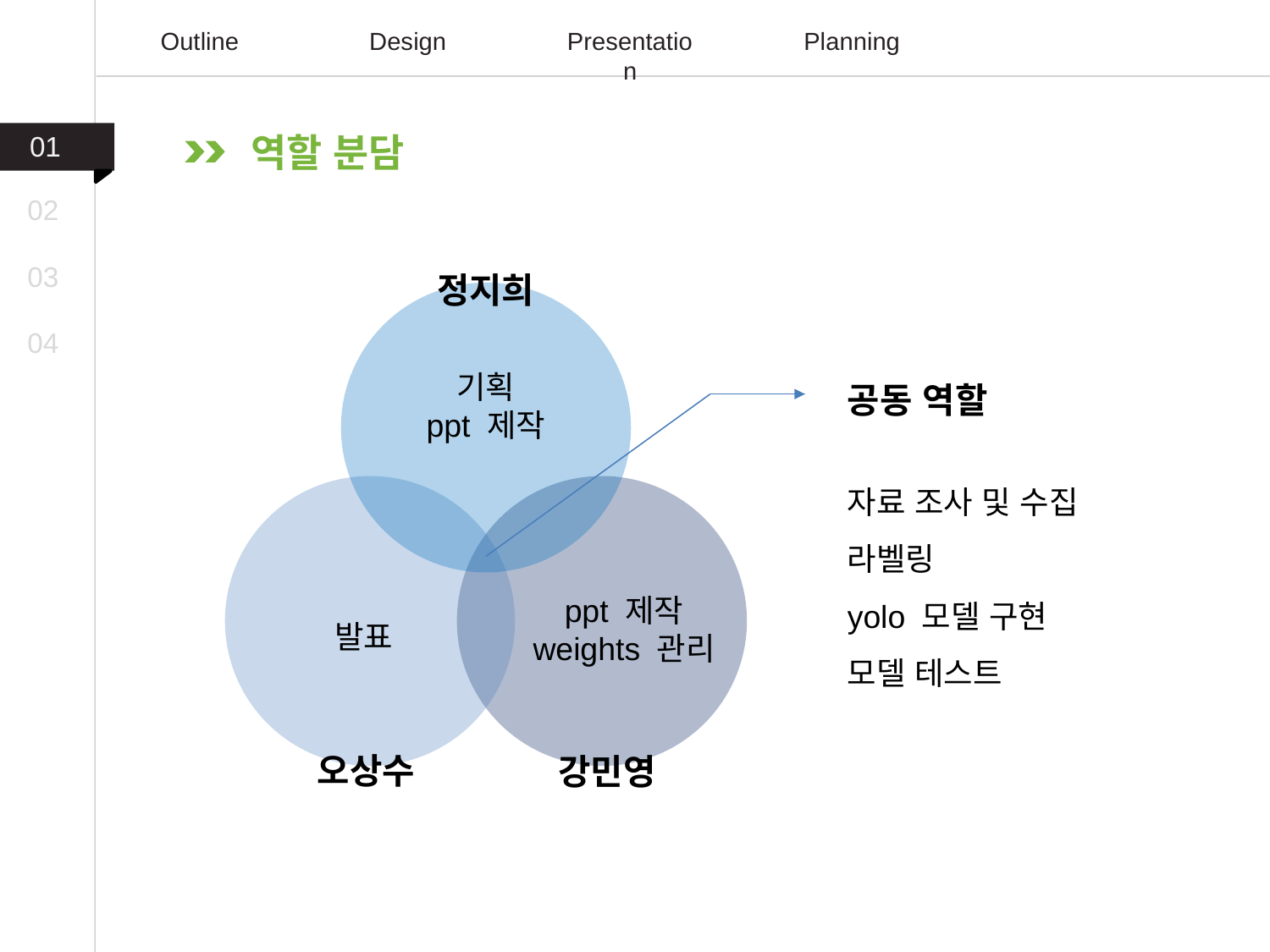

Outline
Design
Presentation
Planning
역할 분담

01

02
03
정지희

04
기획
ppt 제작
공동 역할

자료 조사 및 수집
라벨링
yolo 모델 구현
모델 테스트

ppt 제작
weights 관리
발표
오상수
강민영